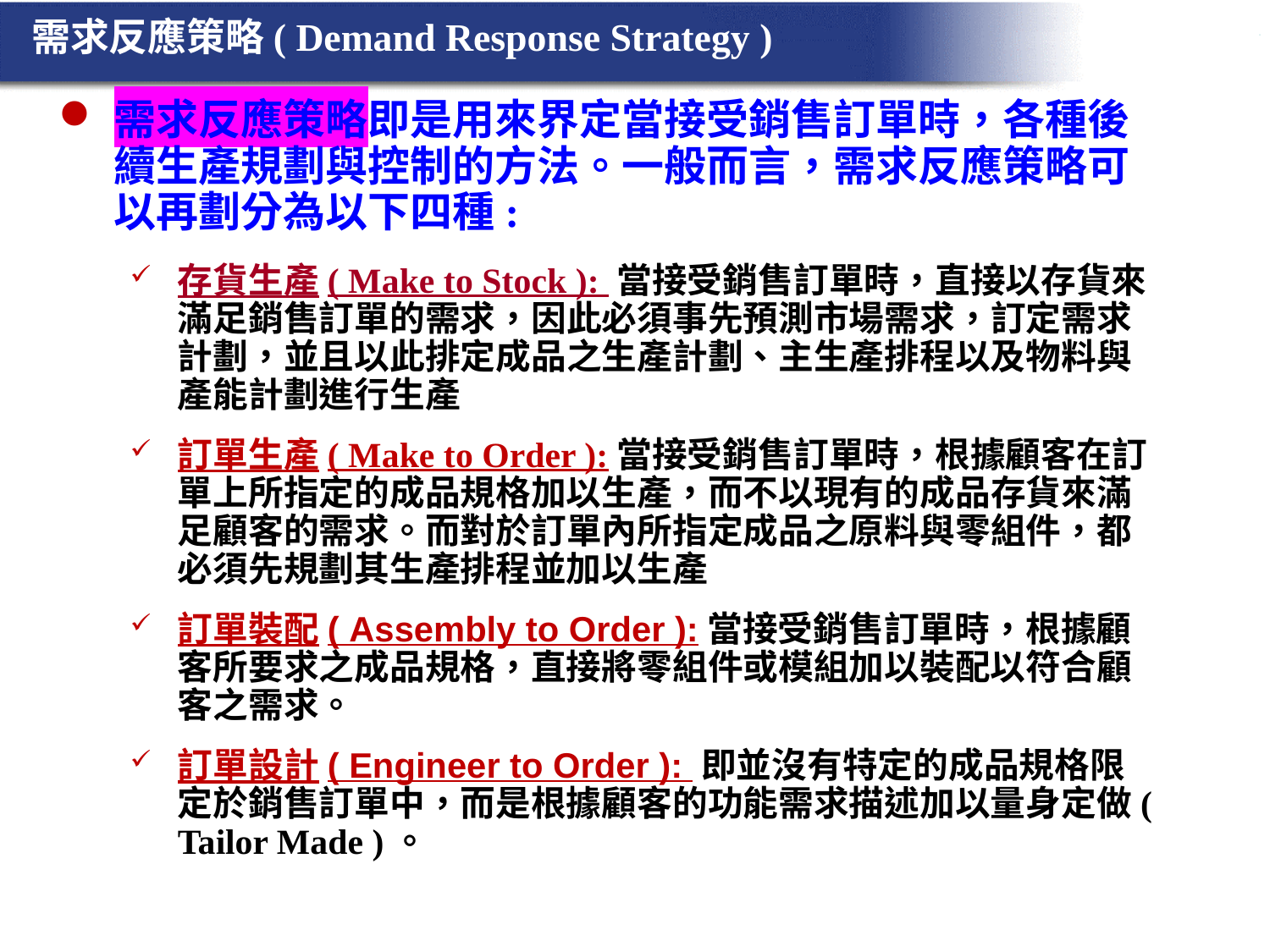

需求反應策略( Demand Response Strategy )
需求反應策略即是用來界定當接受銷售訂單時，各種後續生產規劃與控制的方法。一般而言，需求反應策略可以再劃分為以下四種:
存貨生產( Make to Stock ): 當接受銷售訂單時，直接以存貨來滿足銷售訂單的需求，因此必須事先預測市場需求，訂定需求計劃，並且以此排定成品之生產計劃、主生產排程以及物料與產能計劃進行生產
訂單生產( Make to Order ):當接受銷售訂單時，根據顧客在訂單上所指定的成品規格加以生產，而不以現有的成品存貨來滿足顧客的需求。而對於訂單內所指定成品之原料與零組件，都必須先規劃其生產排程並加以生產
訂單裝配( Assembly to Order ):當接受銷售訂單時，根據顧客所要求之成品規格，直接將零組件或模組加以裝配以符合顧客之需求。
訂單設計( Engineer to Order ): 即並沒有特定的成品規格限定於銷售訂單中，而是根據顧客的功能需求描述加以量身定做( Tailor Made )。